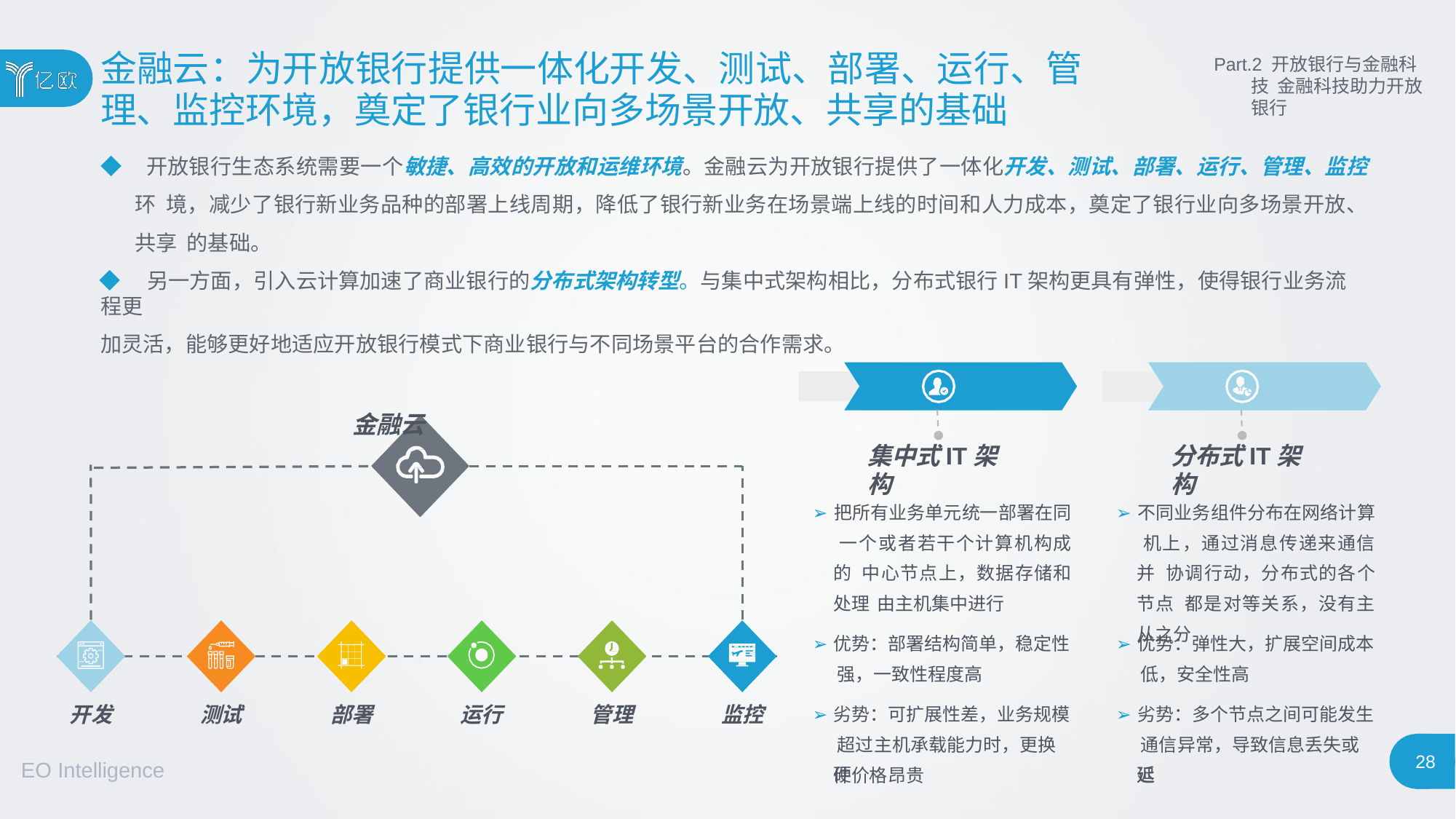

# 金融云：为开放银行提供一体化开发、测试、部署、运行、管
理、监控环境，奠定了银行业向多场景开放、共享的基础
Part.2 开放银行与金融科技  金融科技助力开放银行

◆ 开放银行生态系统需要一个敏捷、高效的开放和运维环境。金融云为开放银行提供了一体化开发、测试、部署、运行、管理、监控环  境，减少了银行新业务品种的部署上线周期，降低了银行新业务在场景端上线的时间和人力成本，奠定了银行业向多场景开放、共享  的基础。
◆ 另一方面，引入云计算加速了商业银行的分布式架构转型。与集中式架构相比，分布式银行IT架构更具有弹性，使得银行业务流程更
加灵活，能够更好地适应开放银行模式下商业银行与不同场景平台的合作需求。

金融云

集中式IT架构
分布式IT架构

➢ 把所有业务单元统一部署在同  一个或者若干个计算机构成的  中心节点上，数据存储和处理  由主机集中进行
➢ 不同业务组件分布在网络计算  机上，通过消息传递来通信并  协调行动，分布式的各个节点  都是对等关系，没有主从之分

➢ 优势：部署结构简单，稳定性  强，一致性程度高
➢ 优势：弹性大，扩展空间成本  低，安全性高

➢ 劣势：可扩展性差，业务规模  超过主机承载能力时，更换硬
➢ 劣势：多个节点之间可能发生  通信异常，导致信息丢失或延
开发
测试
部署
运行
管理
监控
28
EO Intelligence
件价格昂贵
迟